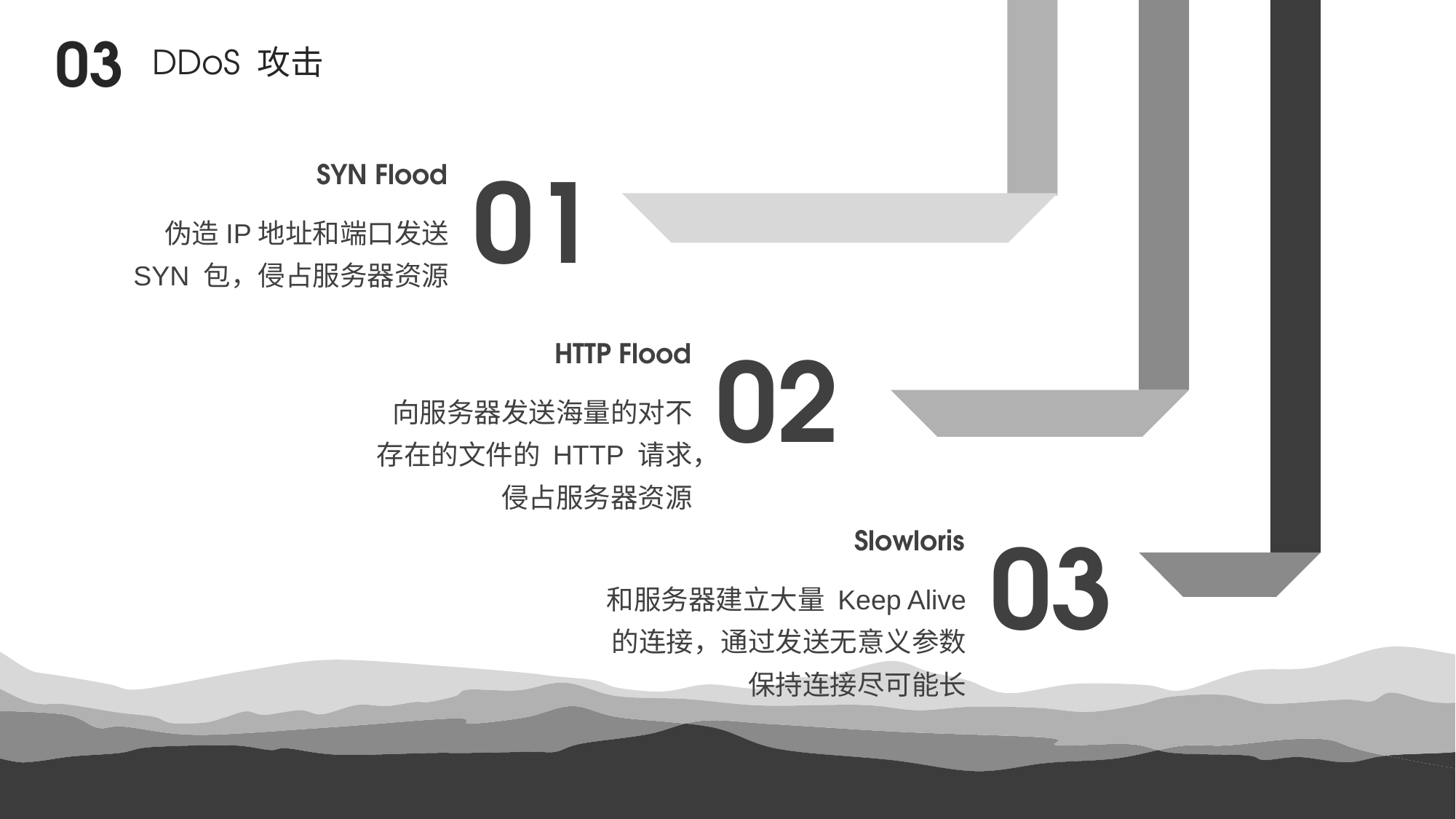

03

DDoS 攻击
01
SYN Flood
伪造IP地址和端口发送 SYN 包，侵占服务器资源

02
HTTP Flood
向服务器发送海量的对不存在的文件的 HTTP 请求，侵占服务器资源
03
Slowloris
和服务器建立大量 Keep Alive 的连接，通过发送无意义参数保持连接尽可能长